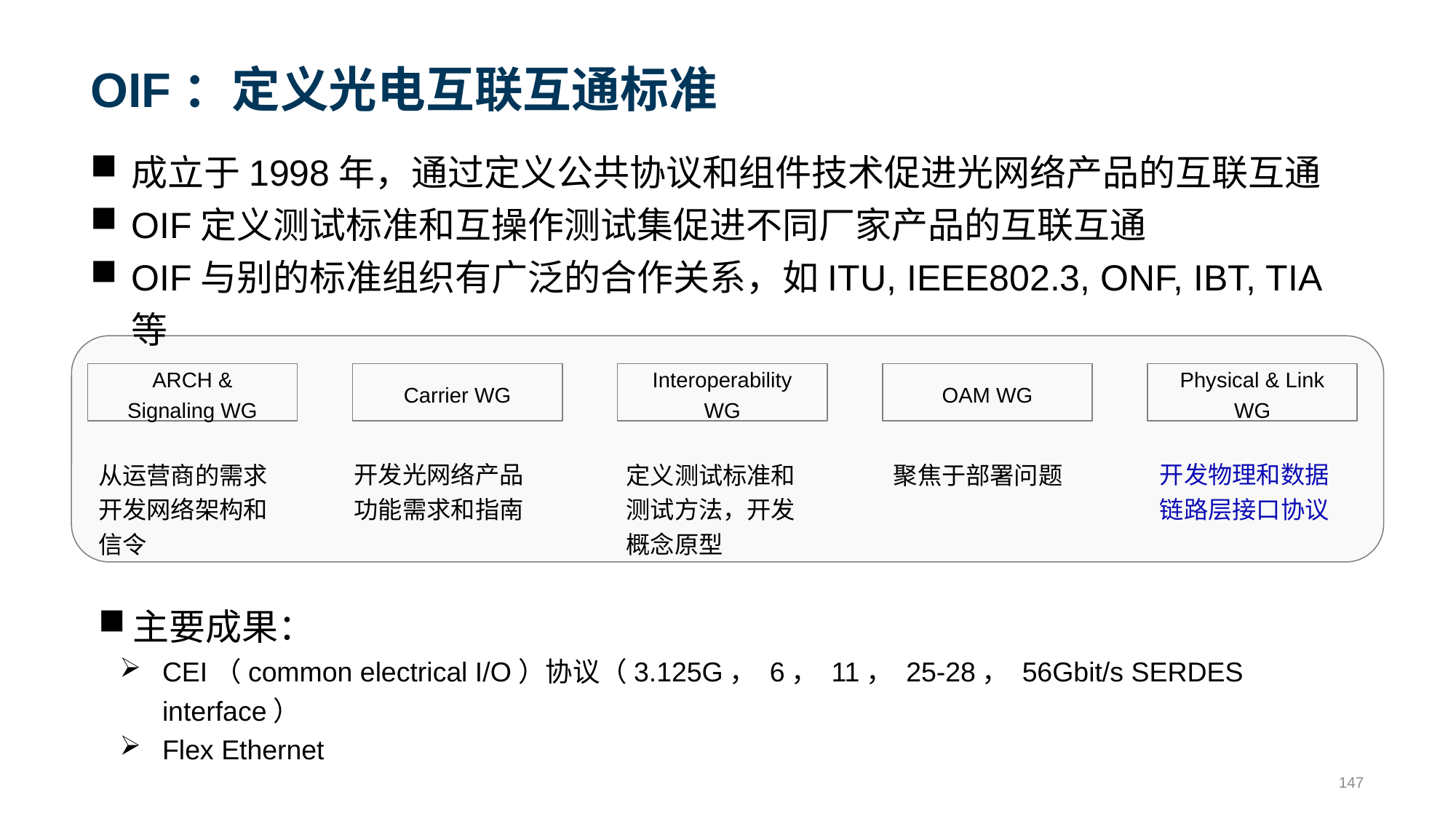

# OIF：定义光电互联互通标准
成立于1998年，通过定义公共协议和组件技术促进光网络产品的互联互通
OIF定义测试标准和互操作测试集促进不同厂家产品的互联互通
OIF与别的标准组织有广泛的合作关系，如ITU, IEEE802.3, ONF, IBT, TIA等

ARCH & Signaling WG
Carrier WG
Interoperability WG
OAM WG
Physical & Link WG
定义测试标准和测试方法，开发概念原型
聚焦于部署问题
开发物理和数据链路层接口协议
从运营商的需求开发网络架构和信令
开发光网络产品功能需求和指南
主要成果：
CEI（common electrical I/O）协议（3.125G， 6， 11， 25-28， 56Gbit/s SERDES interface）
Flex Ethernet
147